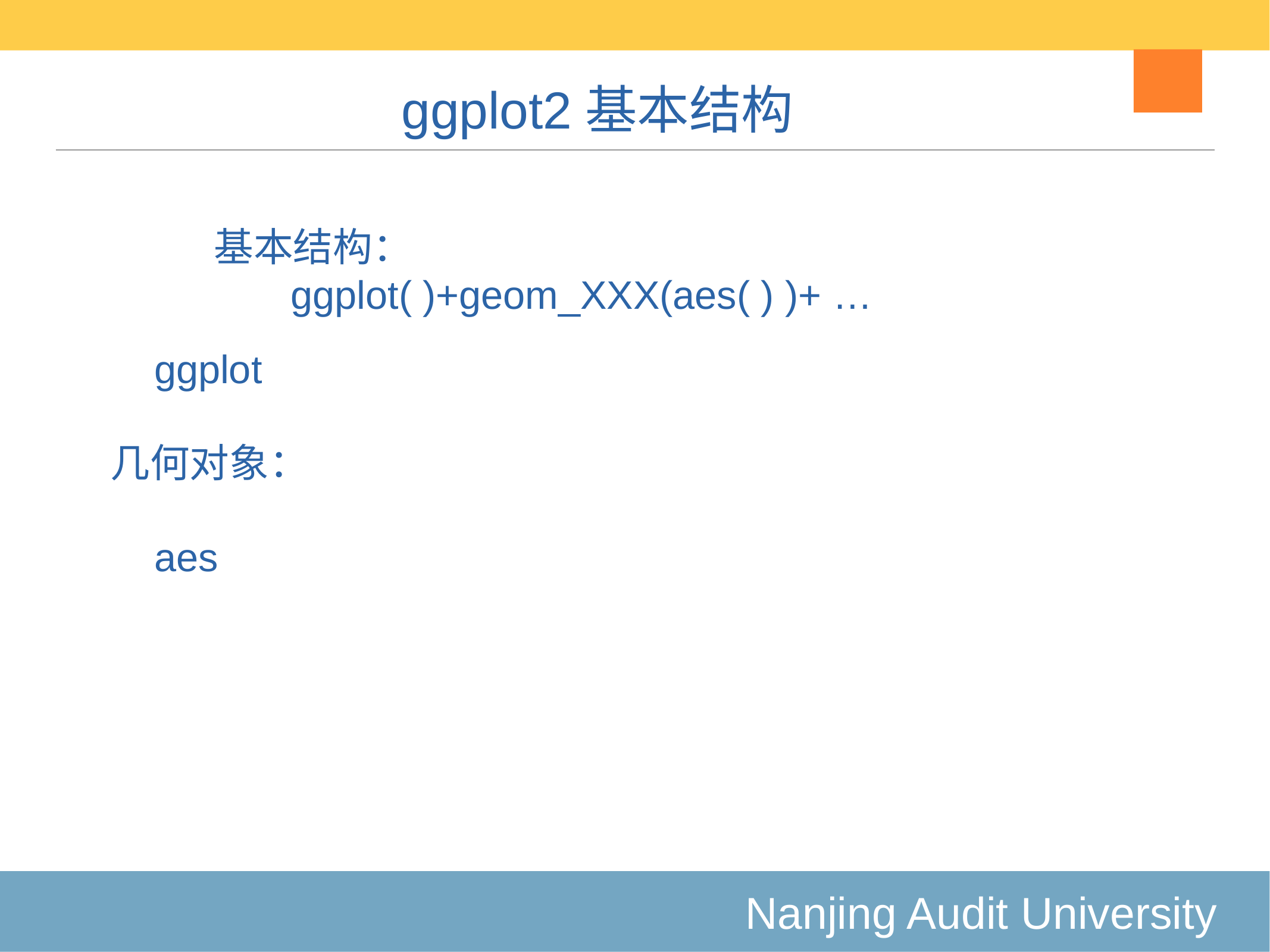

# ggplot2基本结构
基本结构：
       ggplot( )+geom_XXX(aes( ) )+ …
ggplot()：生成绘图模版，并制定数据集
几何对象：以geom_XXX形式规则命名了一系列几何对象函数
aes()：实现数据与图形元素之间的映射，并配以完整图例